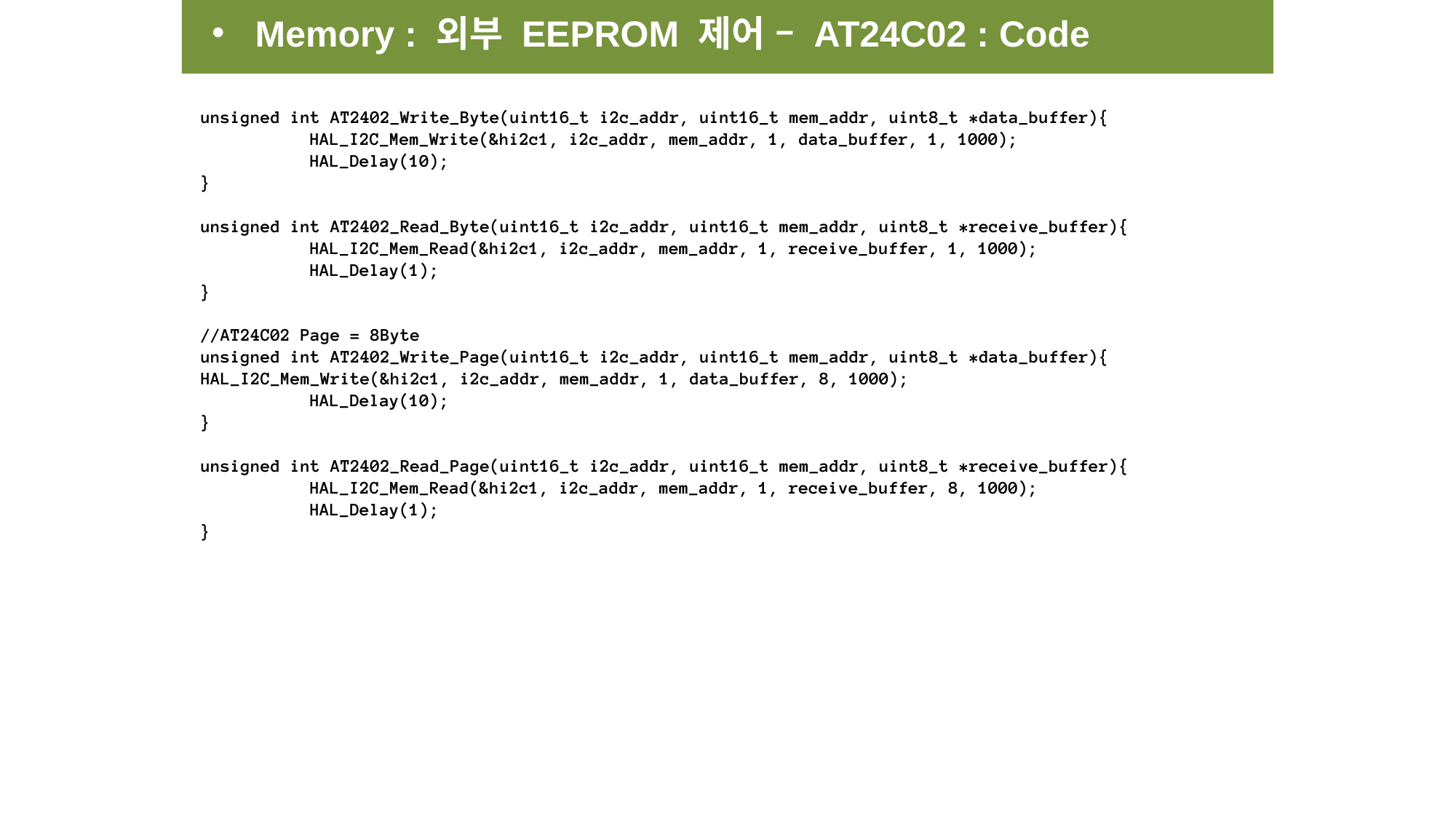

Memory : 외부 EEPROM 제어 – AT24C02 : Code
unsigned int AT2402_Write_Byte(uint16_t i2c_addr, uint16_t mem_addr, uint8_t *data_buffer){
	HAL_I2C_Mem_Write(&hi2c1, i2c_addr, mem_addr, 1, data_buffer, 1, 1000);
	HAL_Delay(10);
}

unsigned int AT2402_Read_Byte(uint16_t i2c_addr, uint16_t mem_addr, uint8_t *receive_buffer){
	HAL_I2C_Mem_Read(&hi2c1, i2c_addr, mem_addr, 1, receive_buffer, 1, 1000);
	HAL_Delay(1);
}

//AT24C02 Page = 8Byte
unsigned int AT2402_Write_Page(uint16_t i2c_addr, uint16_t mem_addr, uint8_t *data_buffer){	HAL_I2C_Mem_Write(&hi2c1, i2c_addr, mem_addr, 1, data_buffer, 8, 1000);
	HAL_Delay(10);
}

unsigned int AT2402_Read_Page(uint16_t i2c_addr, uint16_t mem_addr, uint8_t *receive_buffer){
	HAL_I2C_Mem_Read(&hi2c1, i2c_addr, mem_addr, 1, receive_buffer, 8, 1000);
	HAL_Delay(1);
}